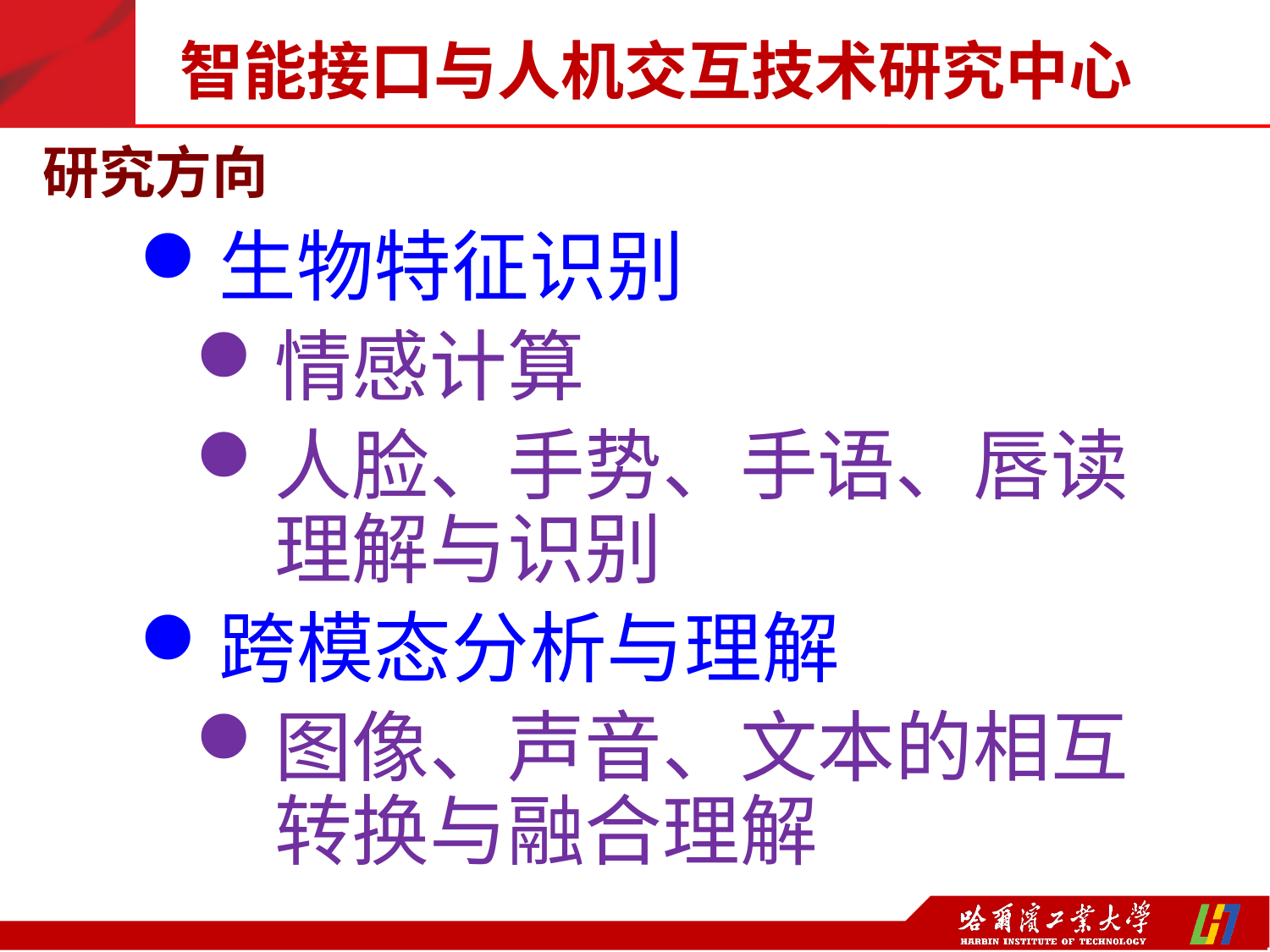

# 智能接口与人机交互技术研究中心
研究方向
生物特征识别
情感计算
人脸、手势、手语、唇读理解与识别
跨模态分析与理解
图像、声音、文本的相互转换与融合理解